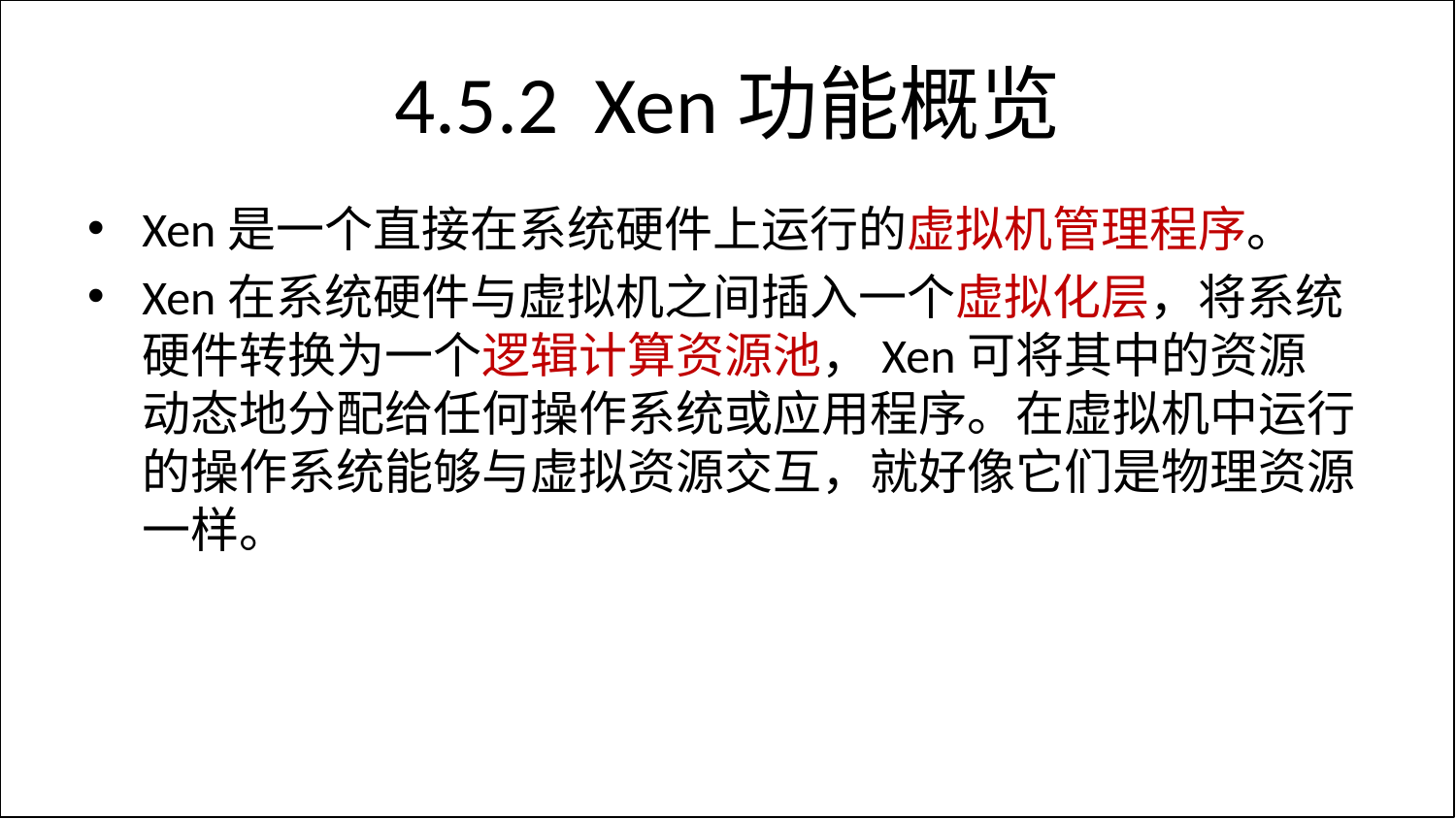

# 4.5.2  Xen功能概览
Xen是一个直接在系统硬件上运行的虚拟机管理程序。
Xen在系统硬件与虚拟机之间插入一个虚拟化层，将系统硬件转换为一个逻辑计算资源池，Xen可将其中的资源动态地分配给任何操作系统或应用程序。在虚拟机中运行的操作系统能够与虚拟资源交互，就好像它们是物理资源一样。